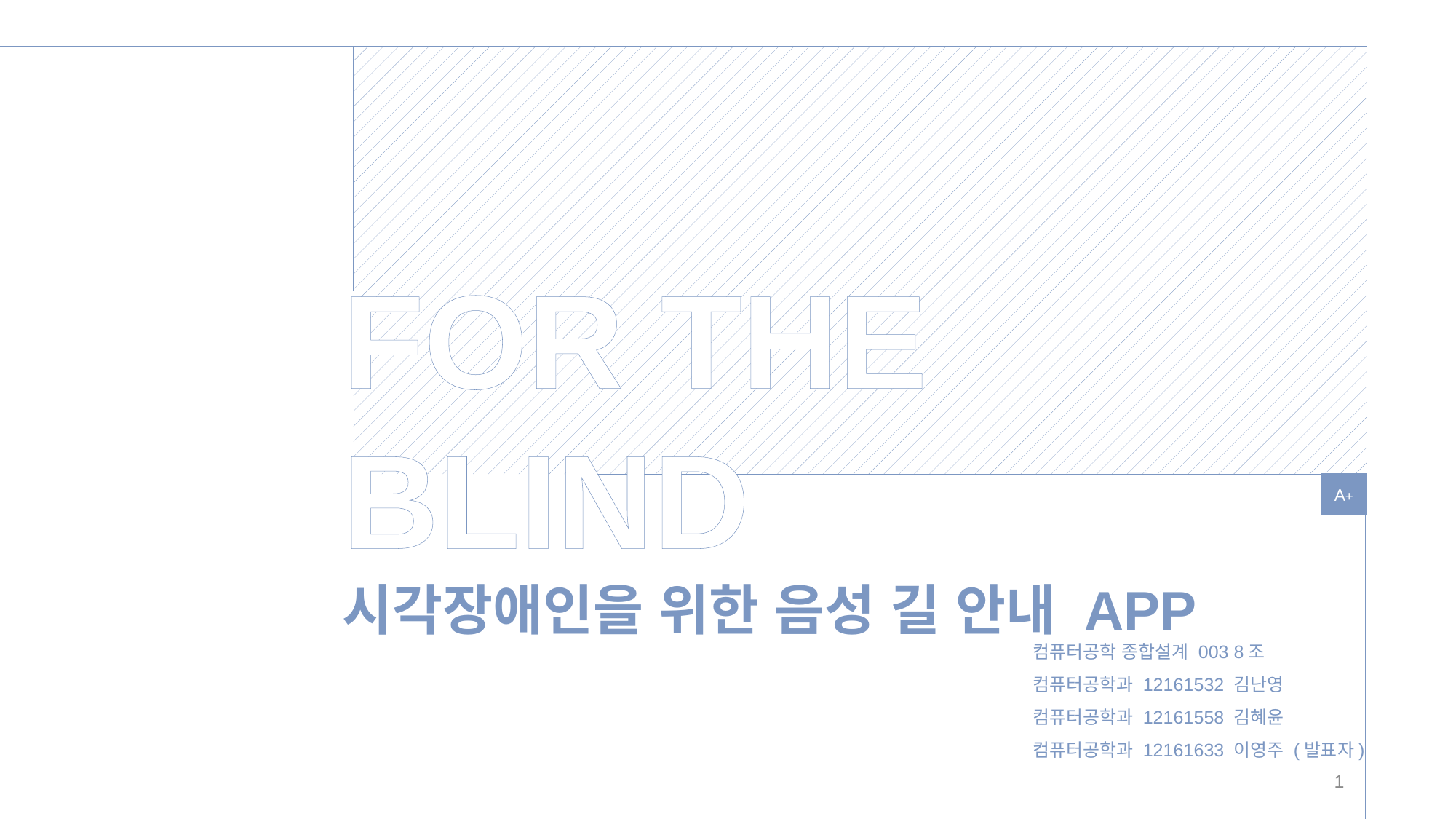

FOR THE BLIND
시각장애인을 위한 음성 길 안내 APP
A+
컴퓨터공학 종합설계 003 8조
컴퓨터공학과 12161532 김난영
컴퓨터공학과 12161558 김혜윤
컴퓨터공학과 12161633 이영주 (발표자)

1